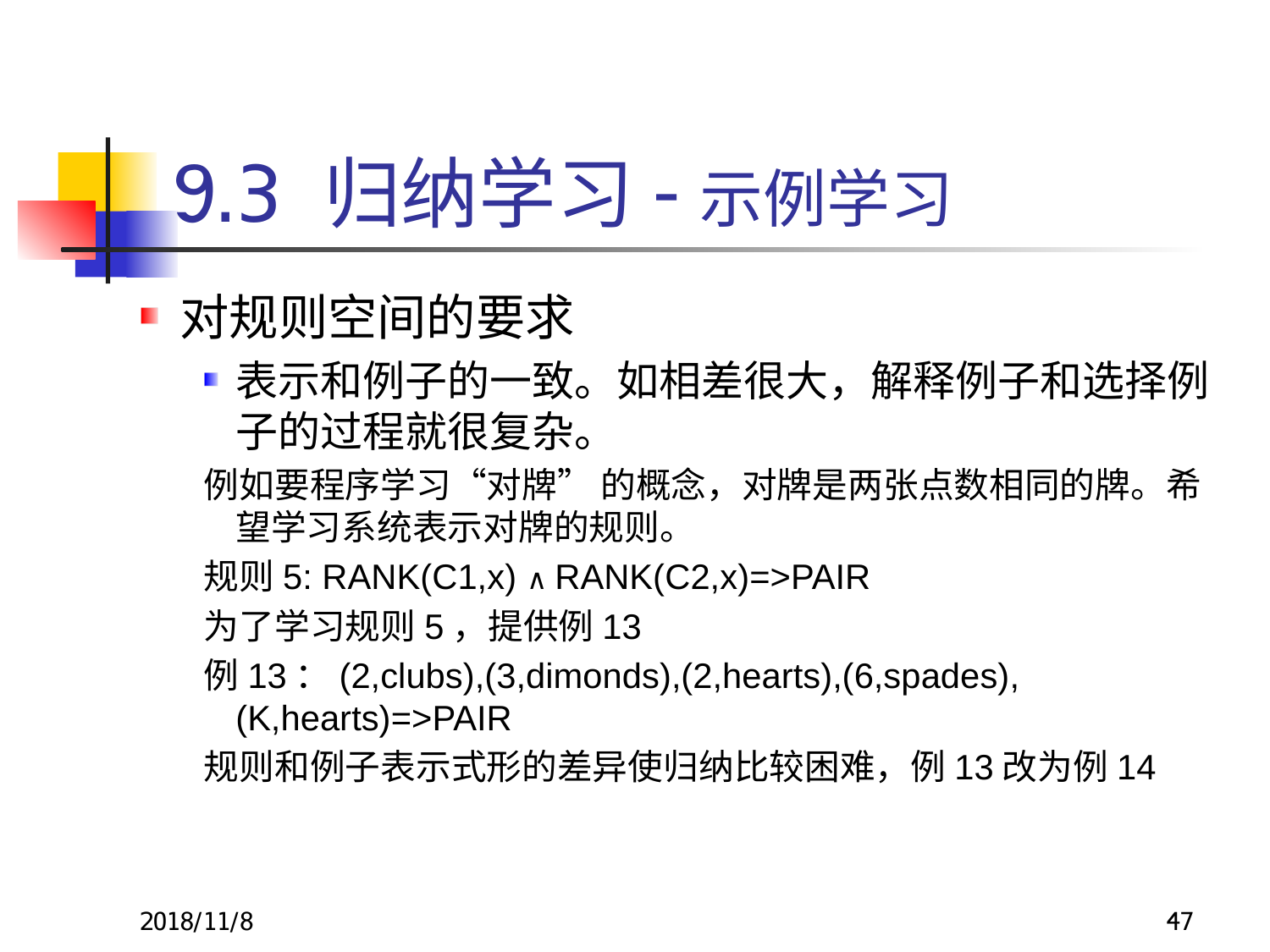

# 9.3 归纳学习-示例学习
对规则空间的要求
表示和例子的一致。如相差很大，解释例子和选择例子的过程就很复杂。
例如要程序学习“对牌” 的概念，对牌是两张点数相同的牌。希望学习系统表示对牌的规则。
规则5: RANK(C1,x) ∧ RANK(C2,x)=>PAIR
为了学习规则5，提供例13
例13：(2,clubs),(3,dimonds),(2,hearts),(6,spades),(K,hearts)=>PAIR
规则和例子表示式形的差异使归纳比较困难，例13改为例14
2018/11/8
47